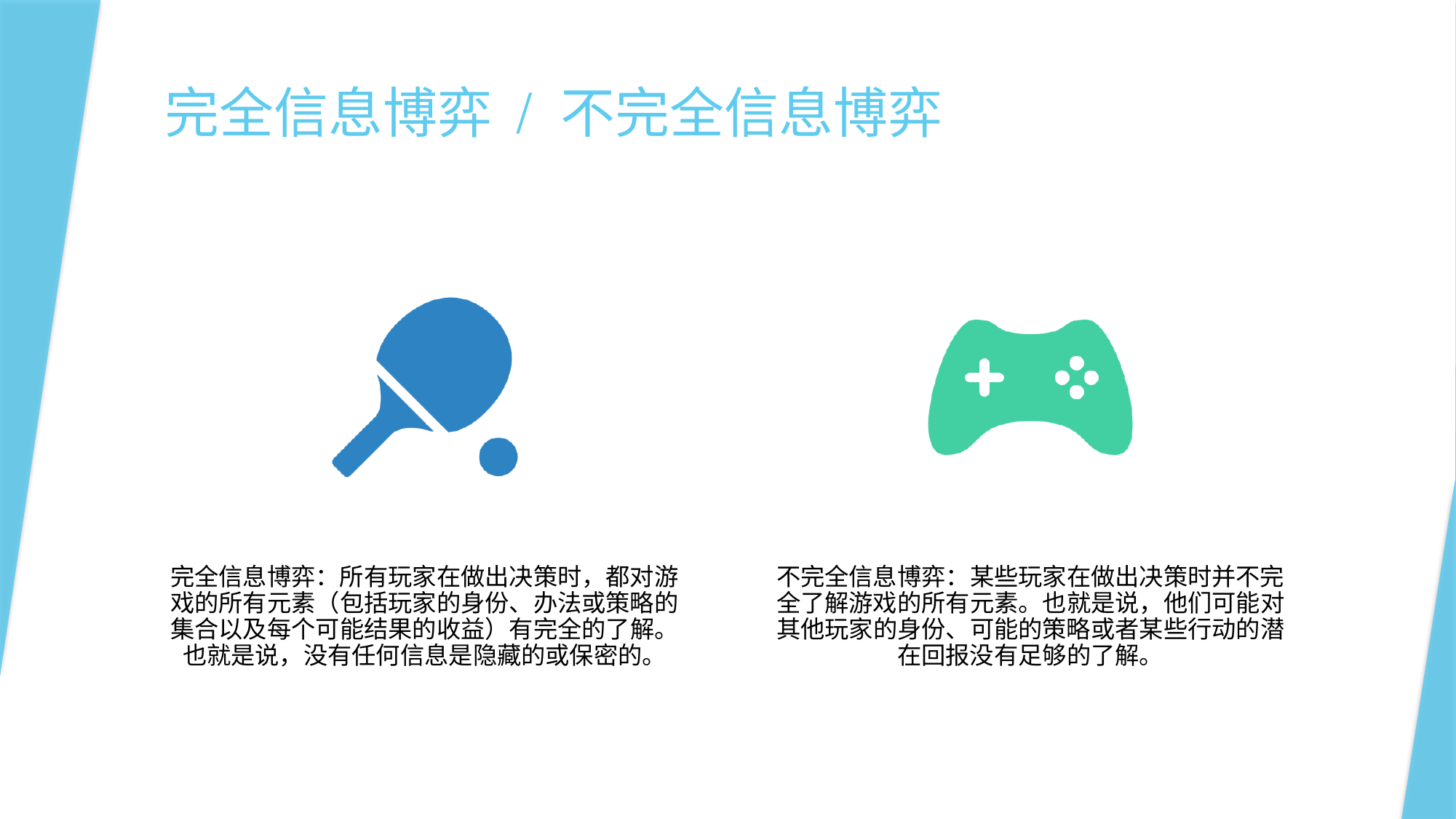

# 完全信息博弈 / 不完全信息博弈
完全信息博弈：所有玩家在做出决策时，都对游戏的所有元素（包括玩家的身份、办法或策略的集合以及每个可能结果的收益）有完全的了解。也就是说，没有任何信息是隐藏的或保密的。
不完全信息博弈：某些玩家在做出决策时并不完全了解游戏的所有元素。也就是说，他们可能对其他玩家的身份、可能的策略或者某些行动的潜在回报没有足够的了解。